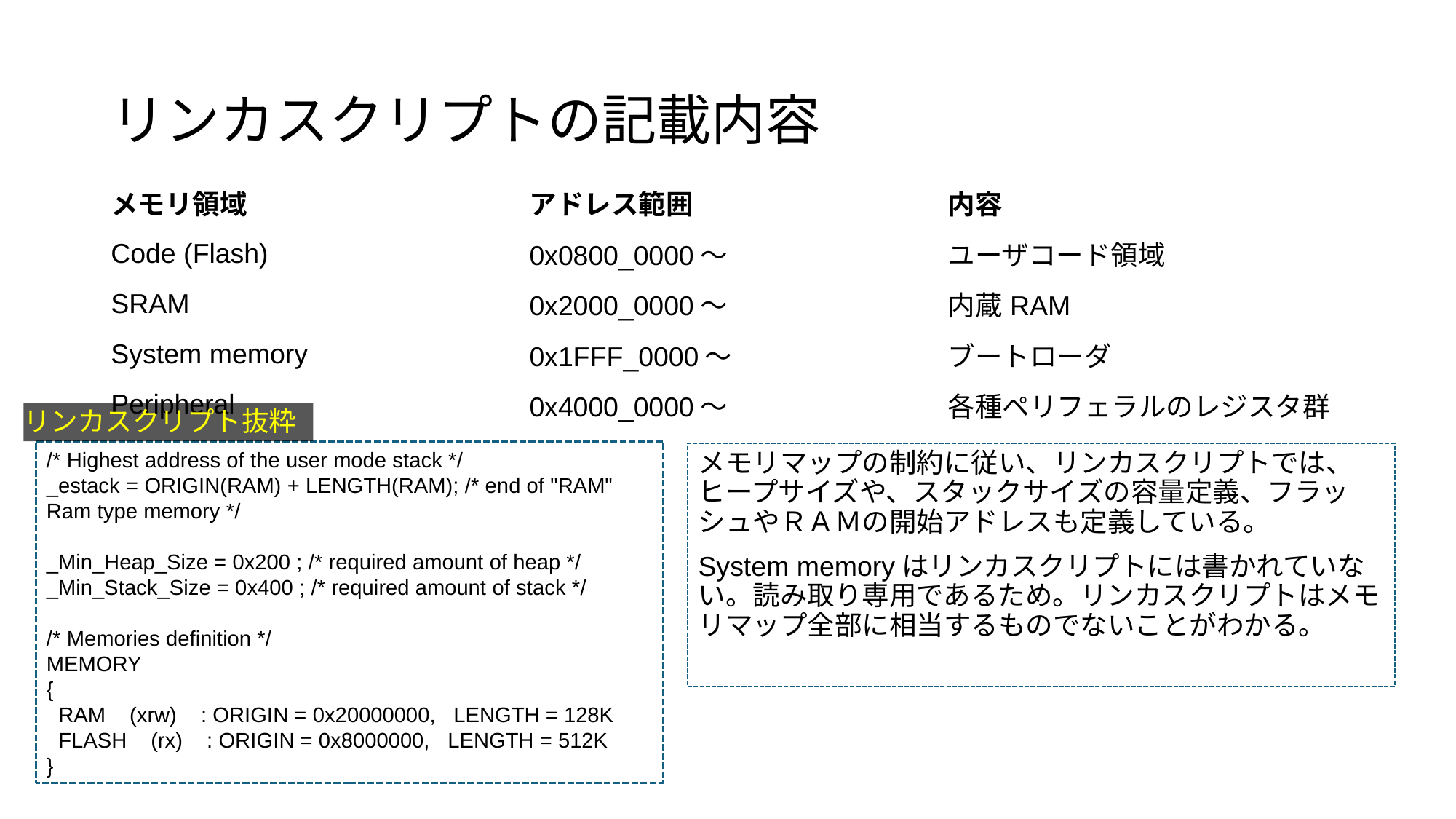

# リンカスクリプトの記載内容
| メモリ領域 | アドレス範囲 | 内容 |
| --- | --- | --- |
| Code (Flash) | 0x0800\_0000～ | ユーザコード領域 |
| SRAM | 0x2000\_0000～ | 内蔵RAM |
| System memory | 0x1FFF\_0000～ | ブートローダ |
| Peripheral | 0x4000\_0000～ | 各種ペリフェラルのレジスタ群 |
リンカスクリプト抜粋
/* Highest address of the user mode stack */
_estack = ORIGIN(RAM) + LENGTH(RAM); /* end of "RAM" Ram type memory */

_Min_Heap_Size = 0x200 ; /* required amount of heap */
_Min_Stack_Size = 0x400 ; /* required amount of stack */

/* Memories definition */
MEMORY
{
  RAM    (xrw)    : ORIGIN = 0x20000000,   LENGTH = 128K
  FLASH    (rx)    : ORIGIN = 0x8000000,   LENGTH = 512K
}
メモリマップの制約に従い、リンカスクリプトでは、ヒープサイズや、スタックサイズの容量定義、フラッシュやＲＡＭの開始アドレスも定義している。
System memoryはリンカスクリプトには書かれていない。読み取り専用であるため。リンカスクリプトはメモリマップ全部に相当するものでないことがわかる。